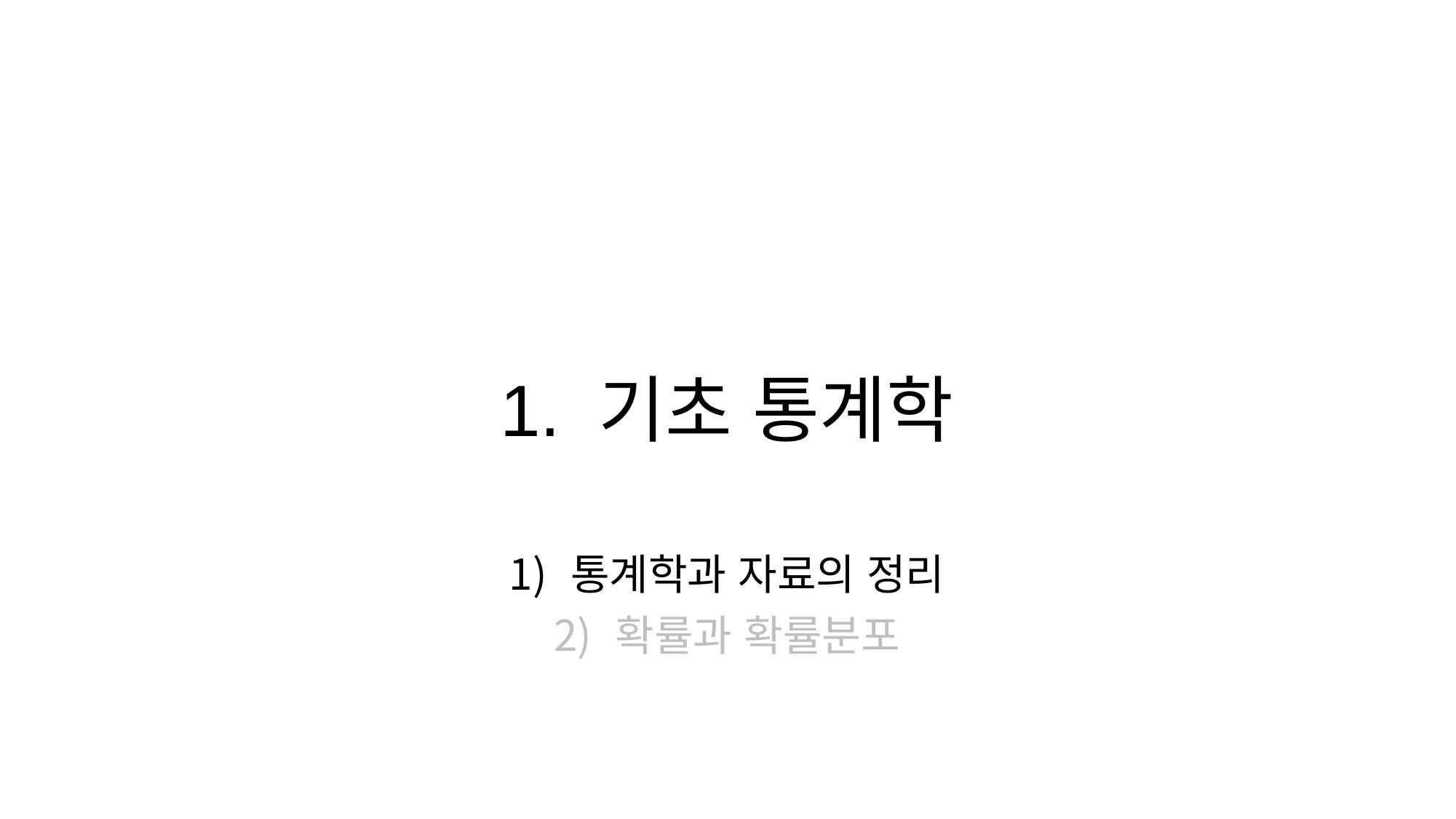

# 1. 기초 통계학
통계학과 자료의 정리
확률과 확률분포